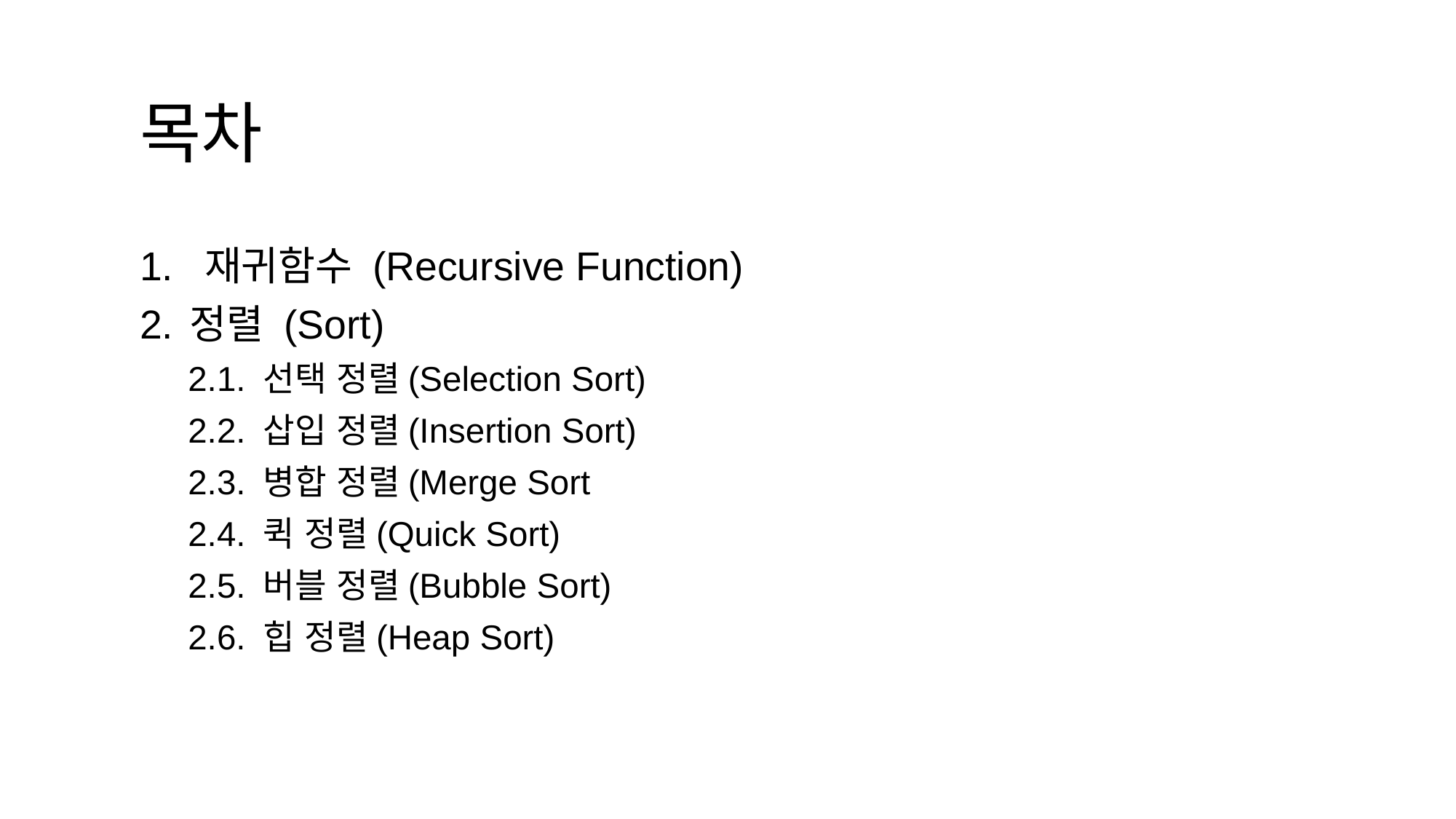

목차
1.  재귀함수 (Recursive Function)
2.   정렬 (Sort)
     2.1. 선택 정렬(Selection Sort)
     2.2. 삽입 정렬(Insertion Sort)
     2.3. 병합 정렬(Merge Sort
     2.4. 퀵 정렬(Quick Sort)
     2.5. 버블 정렬(Bubble Sort)
     2.6. 힙 정렬(Heap Sort)